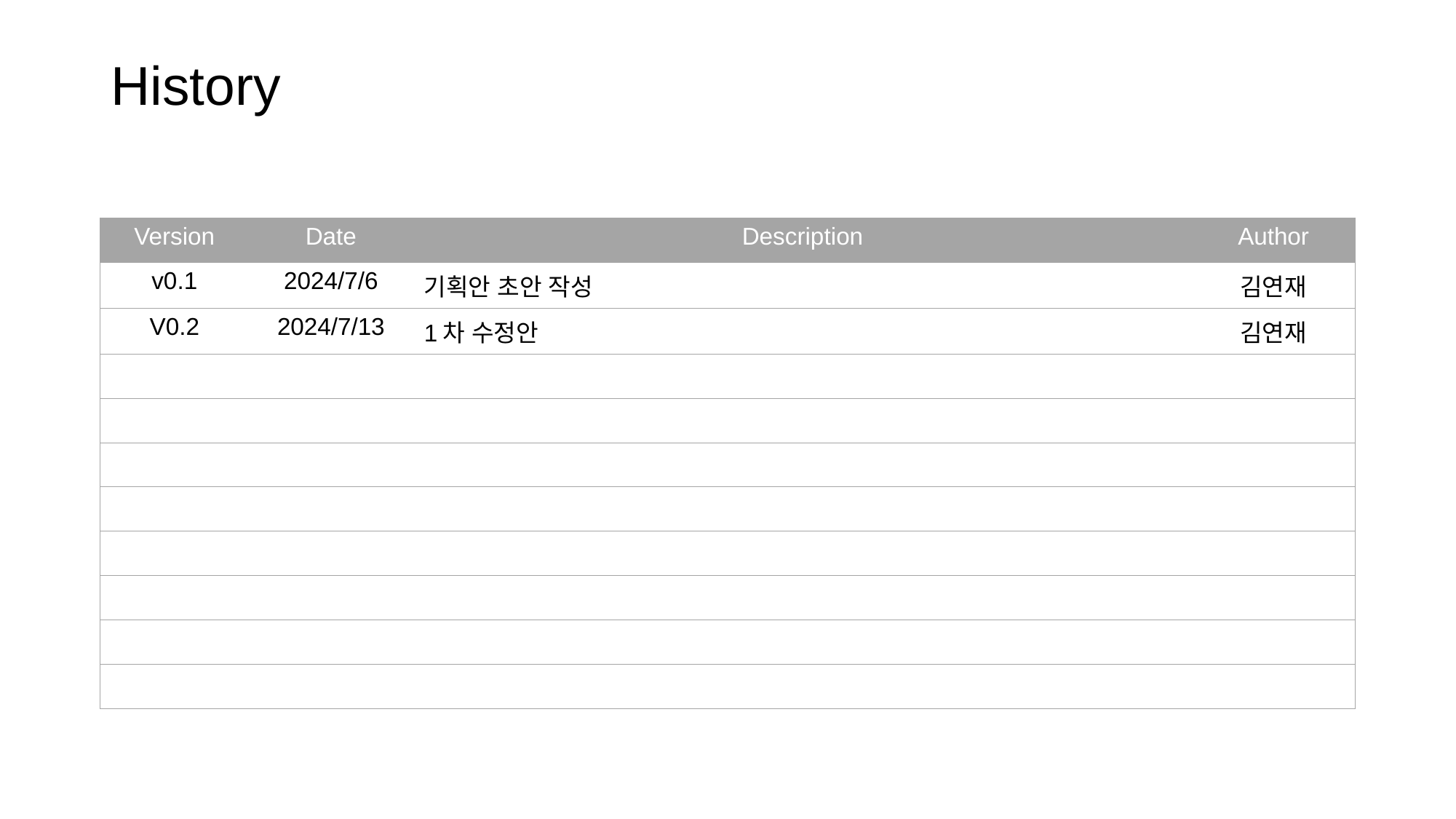

# History
| Version | Date | Description | Author |
| --- | --- | --- | --- |
| v0.1 | 2024/7/6 | 기획안 초안 작성 | 김연재 |
| V0.2 | 2024/7/13 | 1차 수정안 | 김연재 |
|  |  |  |  |
|  |  |  |  |
|  |  |  |  |
|  |  |  |  |
|  |  |  |  |
|  |  |  |  |
|  |  |  |  |
|  |  |  |  |